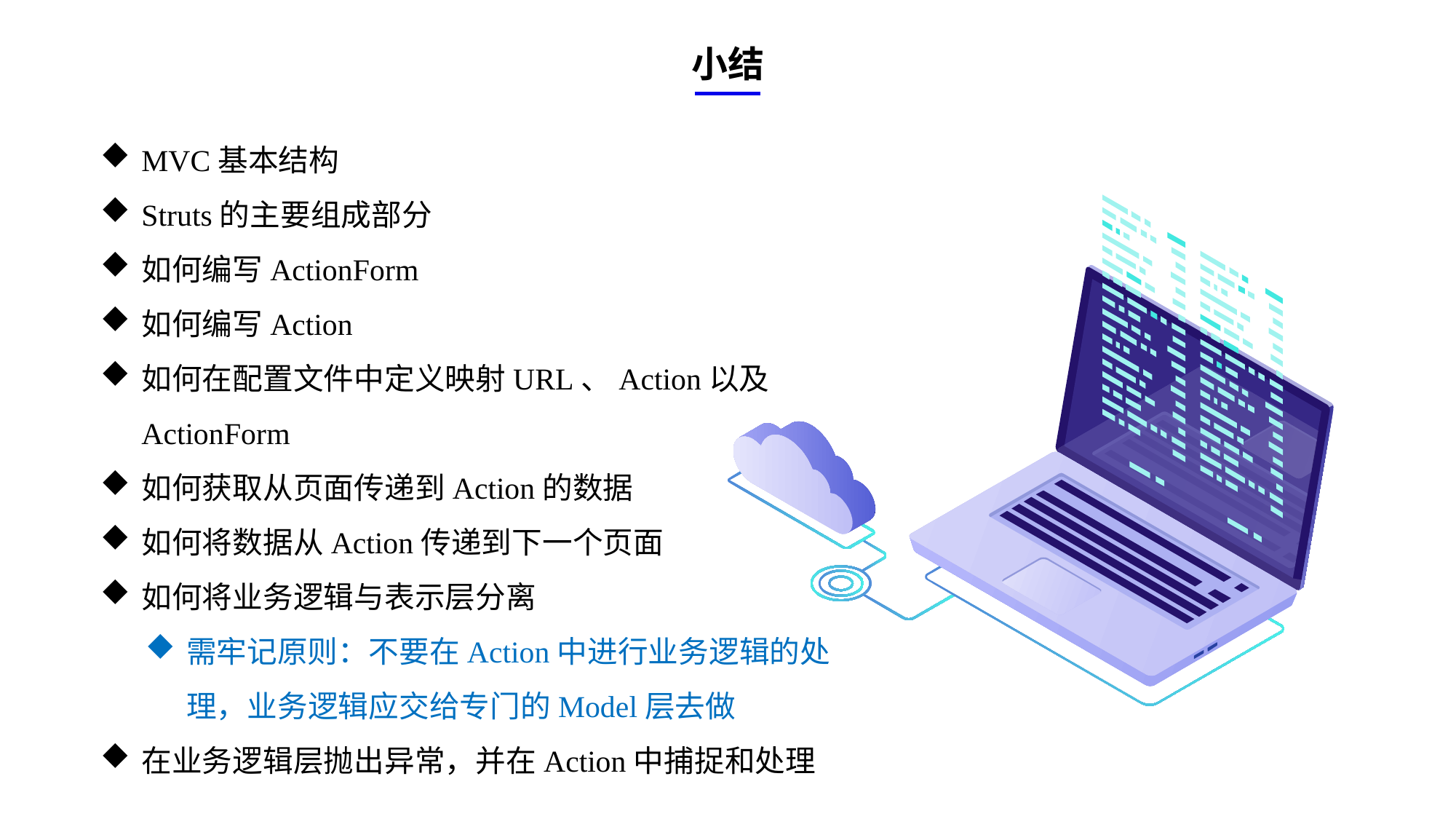

小结
MVC基本结构
Struts的主要组成部分
如何编写ActionForm
如何编写Action
如何在配置文件中定义映射URL、Action以及ActionForm
如何获取从页面传递到Action的数据
如何将数据从Action传递到下一个页面
如何将业务逻辑与表示层分离
需牢记原则：不要在Action中进行业务逻辑的处理，业务逻辑应交给专门的Model层去做
在业务逻辑层抛出异常，并在Action中捕捉和处理

e7d195523061f1c0ae0eb3eed39d2bcef4622b2499a05fe6567B54A876BEB457BD1EB8EBE9915191D1FA2E860D28D251AB291D9CBBDD28D4BD16020FD75D8281481517FC21E86E4C931520AFA1087E92E357E3DB373CA326F6F926B1A67F681E99E875FFD293B2C32B3919AE4D43F9436862A7DD54F9346DF3662D8AB7319030EF75D53FF682DE13